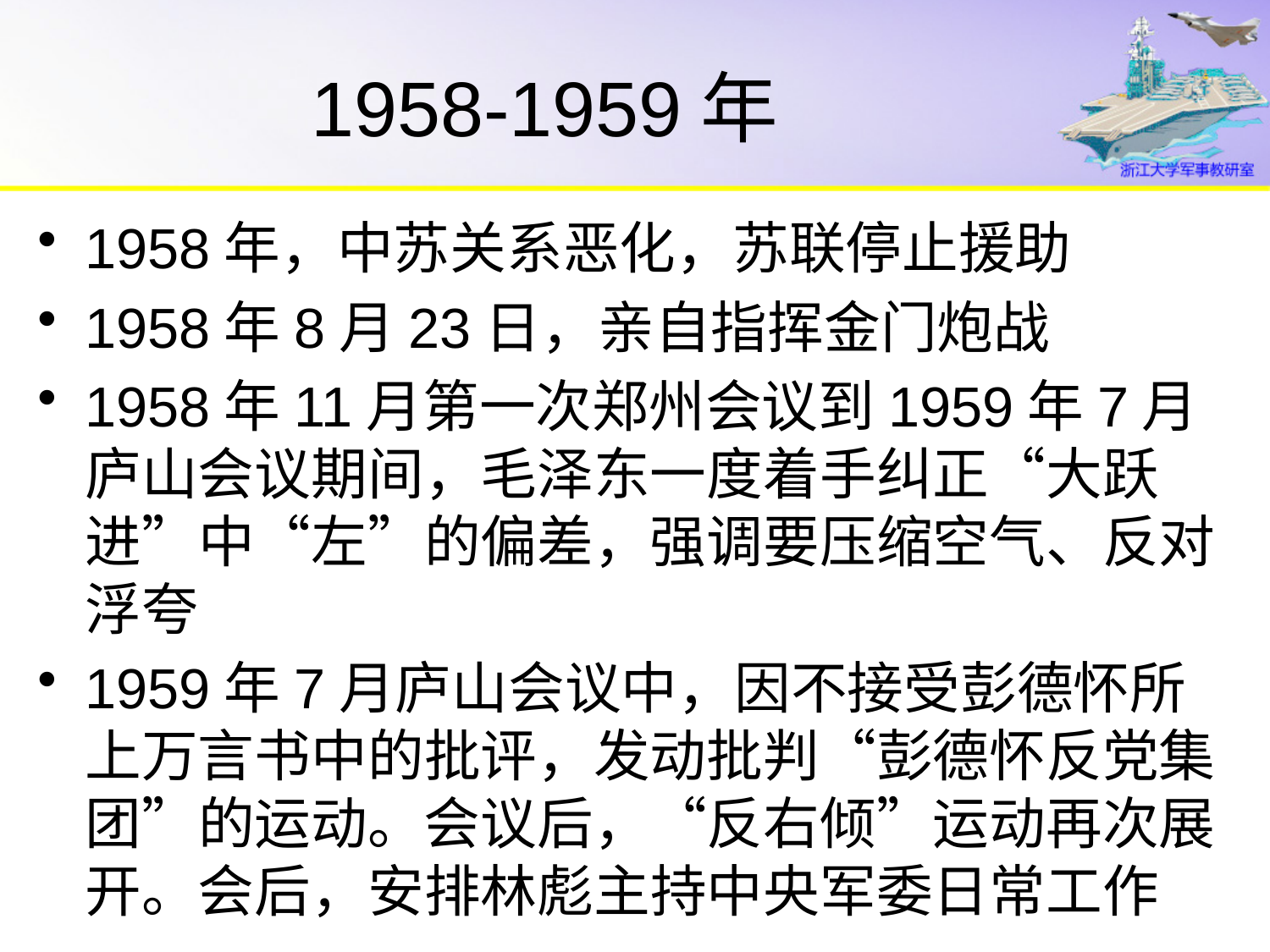

# 1958-1959年
1958年，中苏关系恶化，苏联停止援助
1958年8月23日，亲自指挥金门炮战
1958年11月第一次郑州会议到1959年7月庐山会议期间，毛泽东一度着手纠正“大跃进”中“左”的偏差，强调要压缩空气、反对浮夸
1959年7月庐山会议中，因不接受彭德怀所上万言书中的批评，发动批判“彭德怀反党集团”的运动。会议后，“反右倾”运动再次展开。会后，安排林彪主持中央军委日常工作